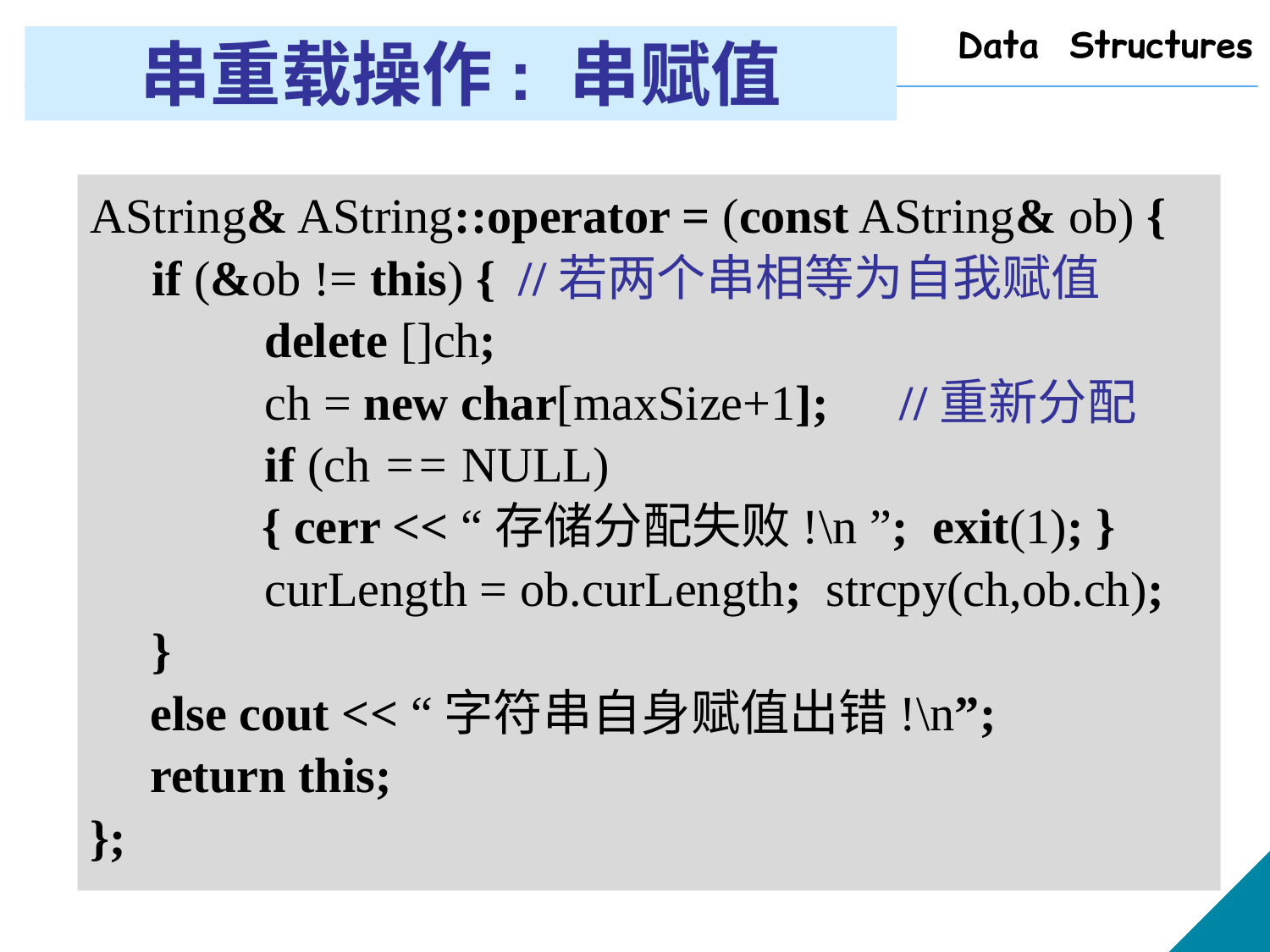

# 串重载操作: 串赋值
AString& AString::operator = (const AString& ob) {
     if (&ob != this) {	//若两个串相等为自我赋值
          	delete []ch;
		ch = new char[maxSize+1];	//重新分配
	     	if (ch == NULL)
              { cerr << “存储分配失败!\n ”;  exit(1); }
		curLength = ob.curLength;  strcpy(ch,ob.ch);
     }
	 else cout << “字符串自身赋值出错!\n”;
	 return this;
};